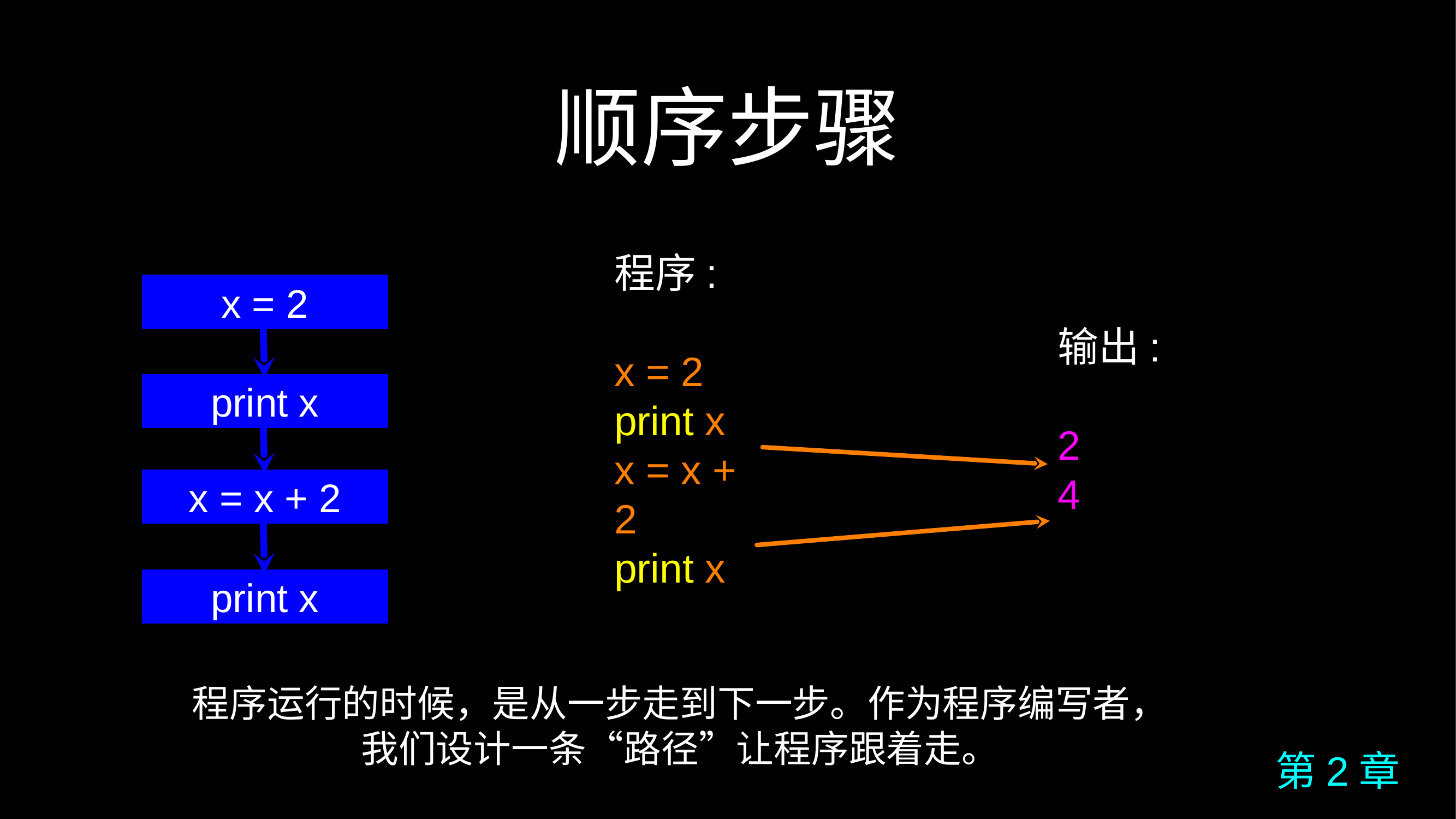

# 顺序步骤
程序:

x = 2
print x
x = x + 2
print x
x = 2
输出:

2
4
print x
x = x + 2
print x
程序运行的时候，是从一步走到下一步。作为程序编写者，我们设计一条“路径”让程序跟着走。
第2章